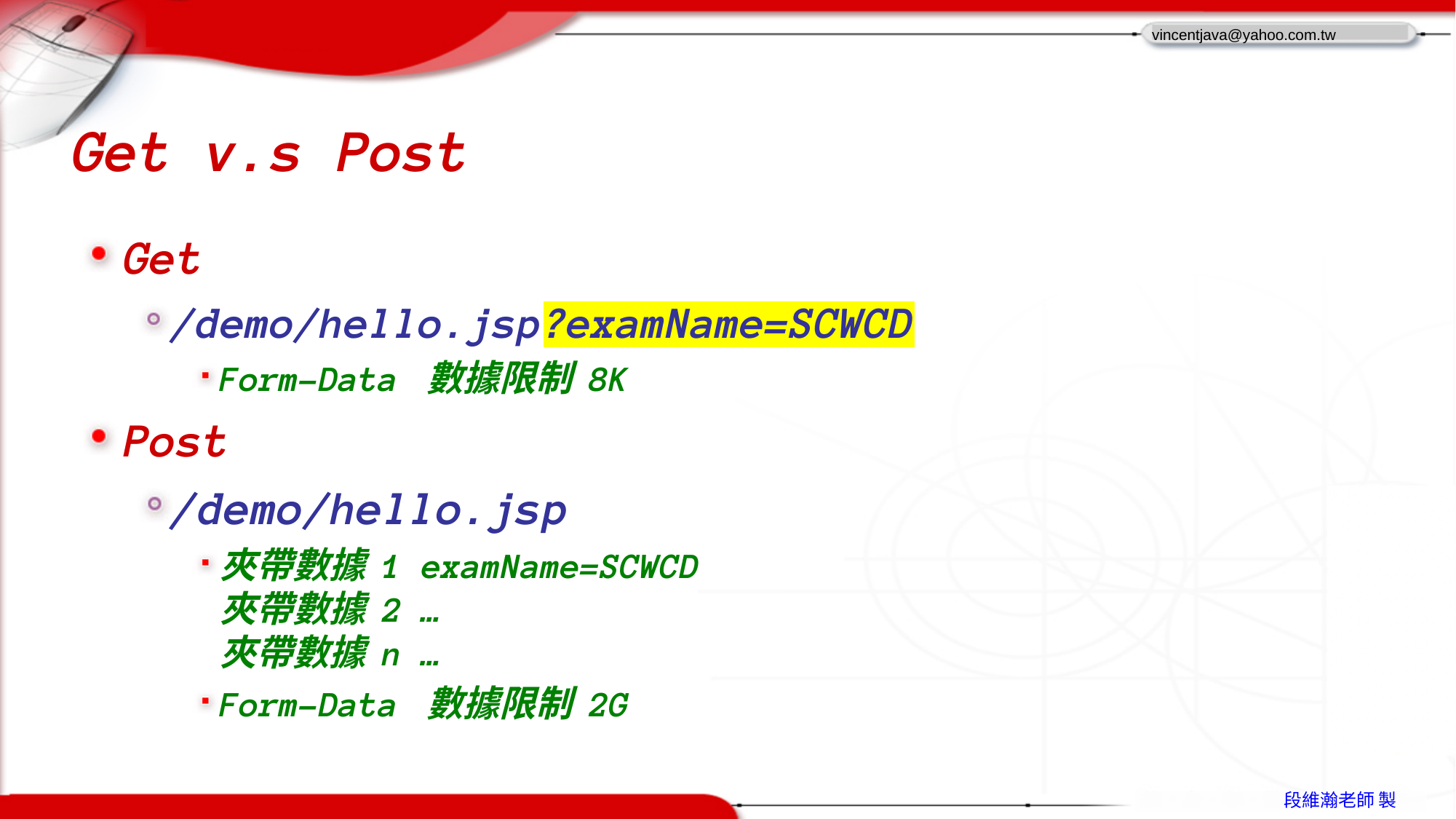

# Get v.s Post
Get
/demo/hello.jsp?examName=SCWCD
Form-Data 數據限制 8K
Post
/demo/hello.jsp
夾帶數據 1 examName=SCWCD
夾帶數據 2 …
夾帶數據 n …
Form-Data 數據限制 2G